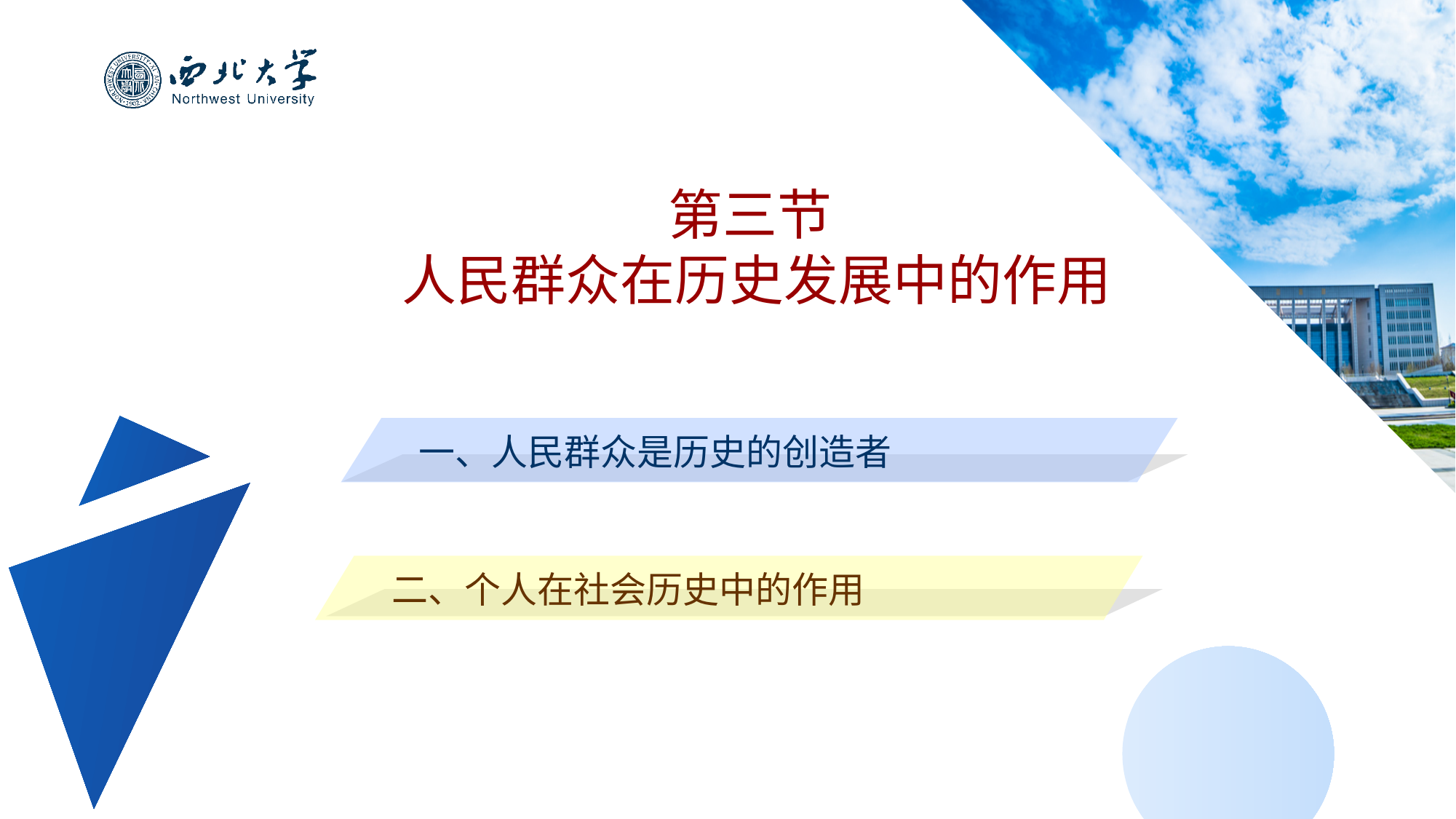

第三节
人民群众在历史发展中的作用

    一、人民群众是历史的创造者

    二、个人在社会历史中的作用